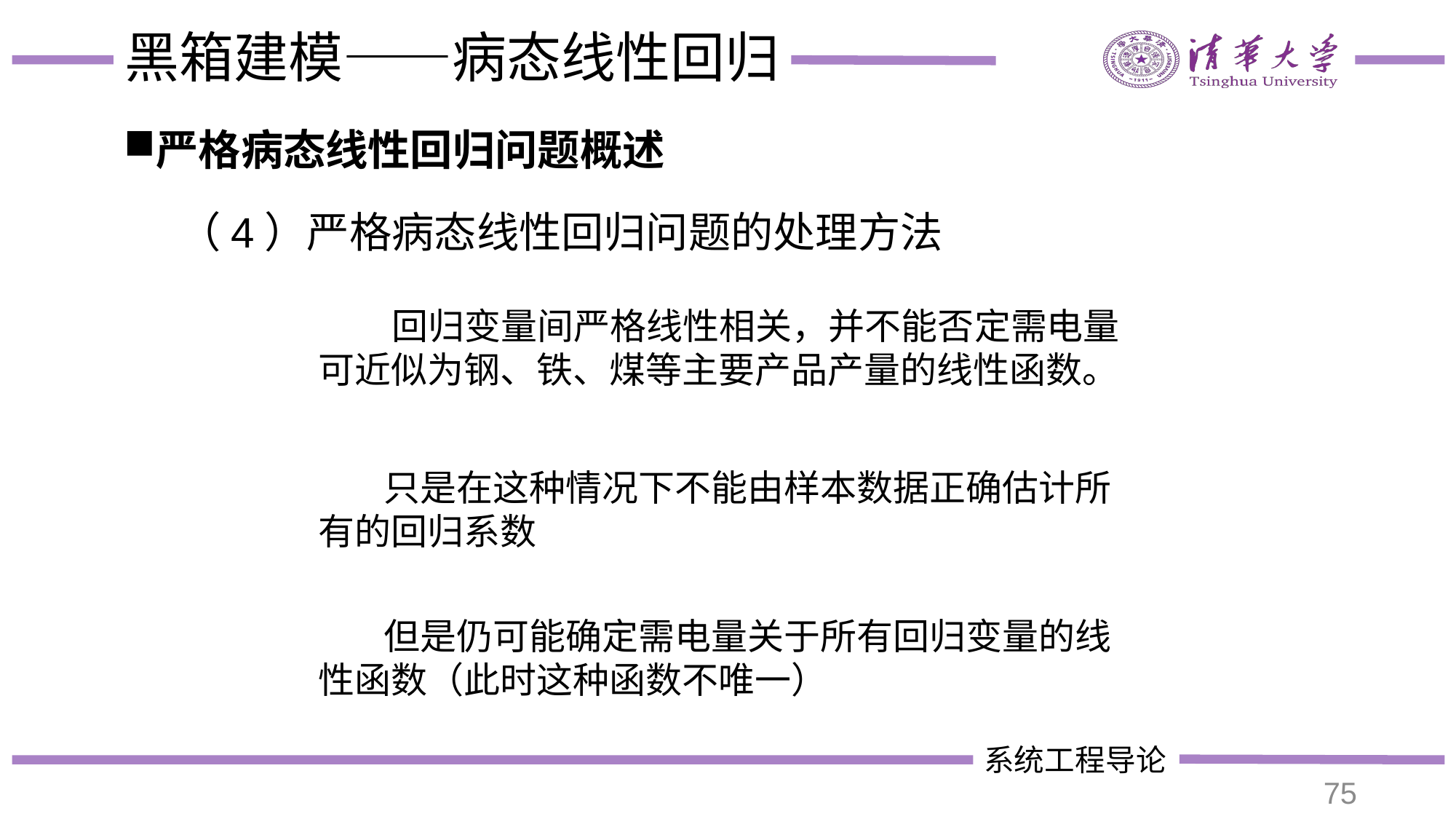

# 黑箱建模——病态线性回归
严格病态线性回归问题概述
（4）严格病态线性回归问题的处理方法

        回归变量间严格线性相关，并不能否定需电量可近似为钢、铁、煤等主要产品产量的线性函数。
       只是在这种情况下不能由样本数据正确估计所有的回归系数
       但是仍可能确定需电量关于所有回归变量的线性函数（此时这种函数不唯一）
75